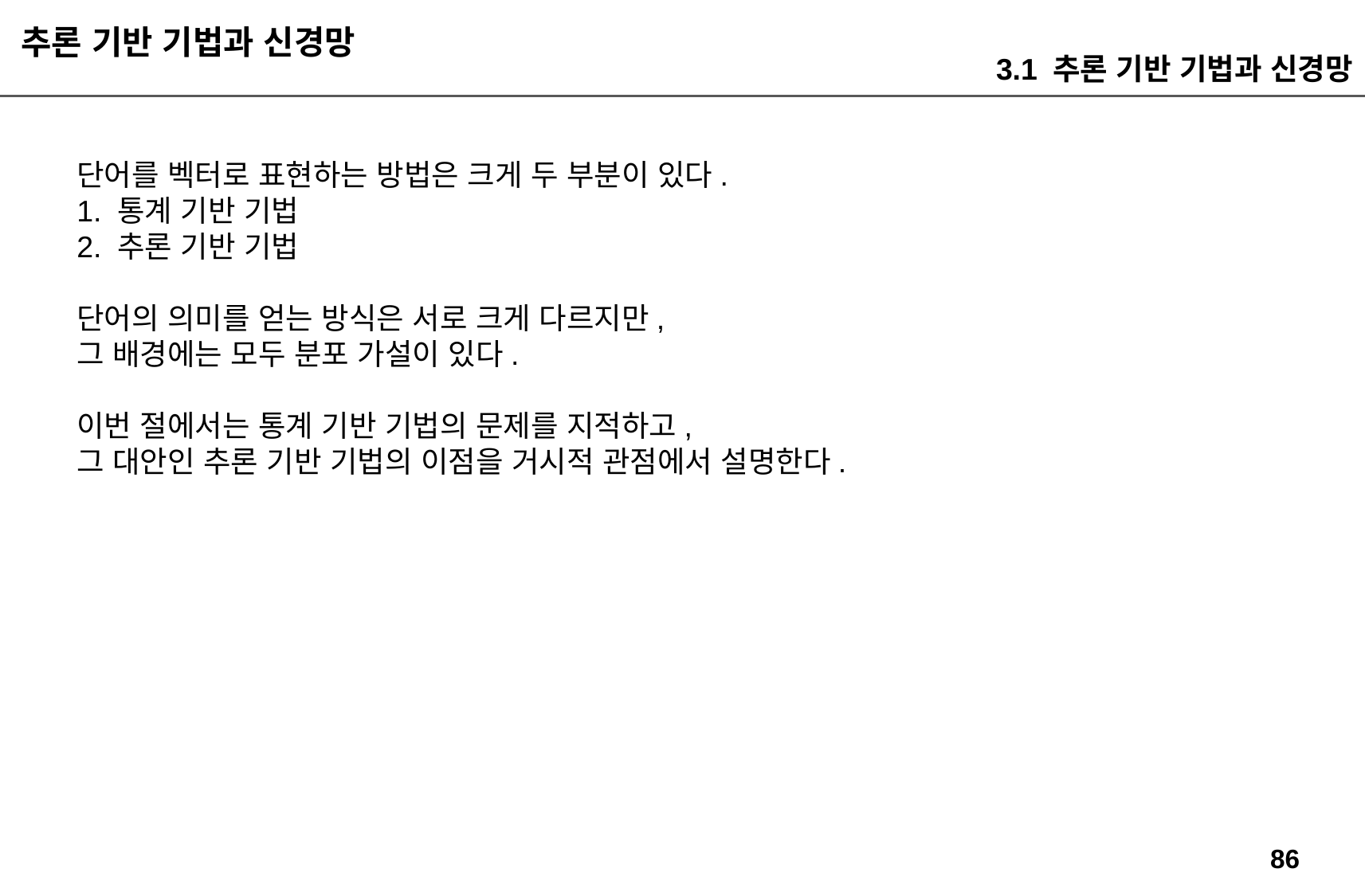

추론 기반 기법과 신경망
3.1 추론 기반 기법과 신경망
단어를 벡터로 표현하는 방법은 크게 두 부분이 있다.
1. 통계 기반 기법
2. 추론 기반 기법

단어의 의미를 얻는 방식은 서로 크게 다르지만,
그 배경에는 모두 분포 가설이 있다.

이번 절에서는 통계 기반 기법의 문제를 지적하고,
그 대안인 추론 기반 기법의 이점을 거시적 관점에서 설명한다.